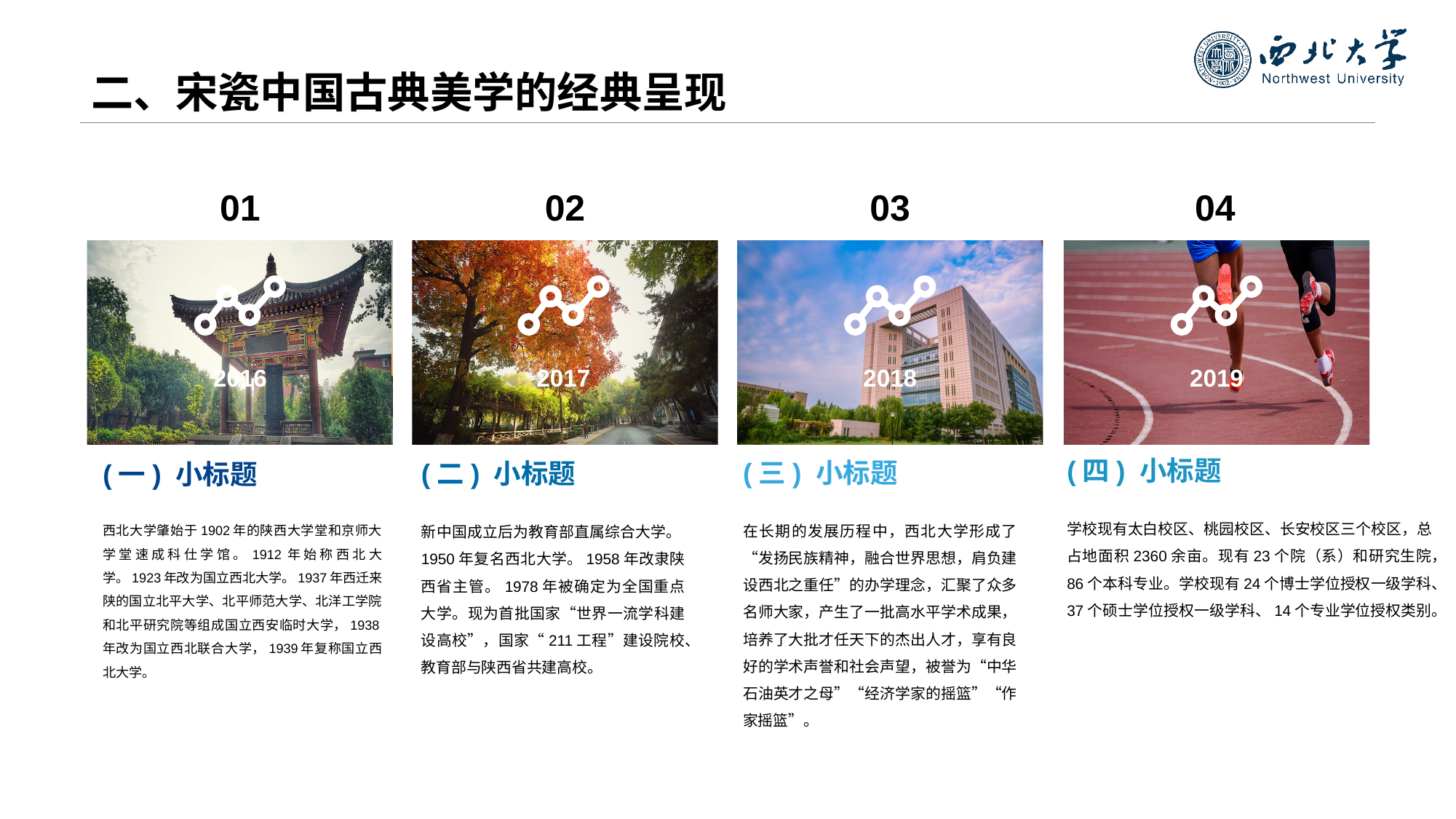

# 二、宋瓷中国古典美学的经典呈现
01
02
03
04

2016

2017

2018

2019
(四) 小标题
(三) 小标题
(二) 小标题
(一) 小标题
学校现有太白校区、桃园校区、长安校区三个校区，总占地面积2360余亩。现有23个院（系）和研究生院，86个本科专业。学校现有24个博士学位授权一级学科、37个硕士学位授权一级学科、14个专业学位授权类别。
在长期的发展历程中，西北大学形成了“发扬民族精神，融合世界思想，肩负建设西北之重任”的办学理念，汇聚了众多名师大家，产生了一批高水平学术成果，培养了大批才任天下的杰出人才，享有良好的学术声誉和社会声望，被誉为“中华石油英才之母”“经济学家的摇篮”“作家摇篮”。
新中国成立后为教育部直属综合大学。1950年复名西北大学。1958年改隶陕西省主管。1978年被确定为全国重点大学。现为首批国家“世界一流学科建设高校”，国家“211工程”建设院校、教育部与陕西省共建高校。
西北大学肇始于1902年的陕西大学堂和京师大学堂速成科仕学馆。1912年始称西北大学。1923年改为国立西北大学。1937年西迁来陕的国立北平大学、北平师范大学、北洋工学院和北平研究院等组成国立西安临时大学，1938年改为国立西北联合大学，1939年复称国立西北大学。
5